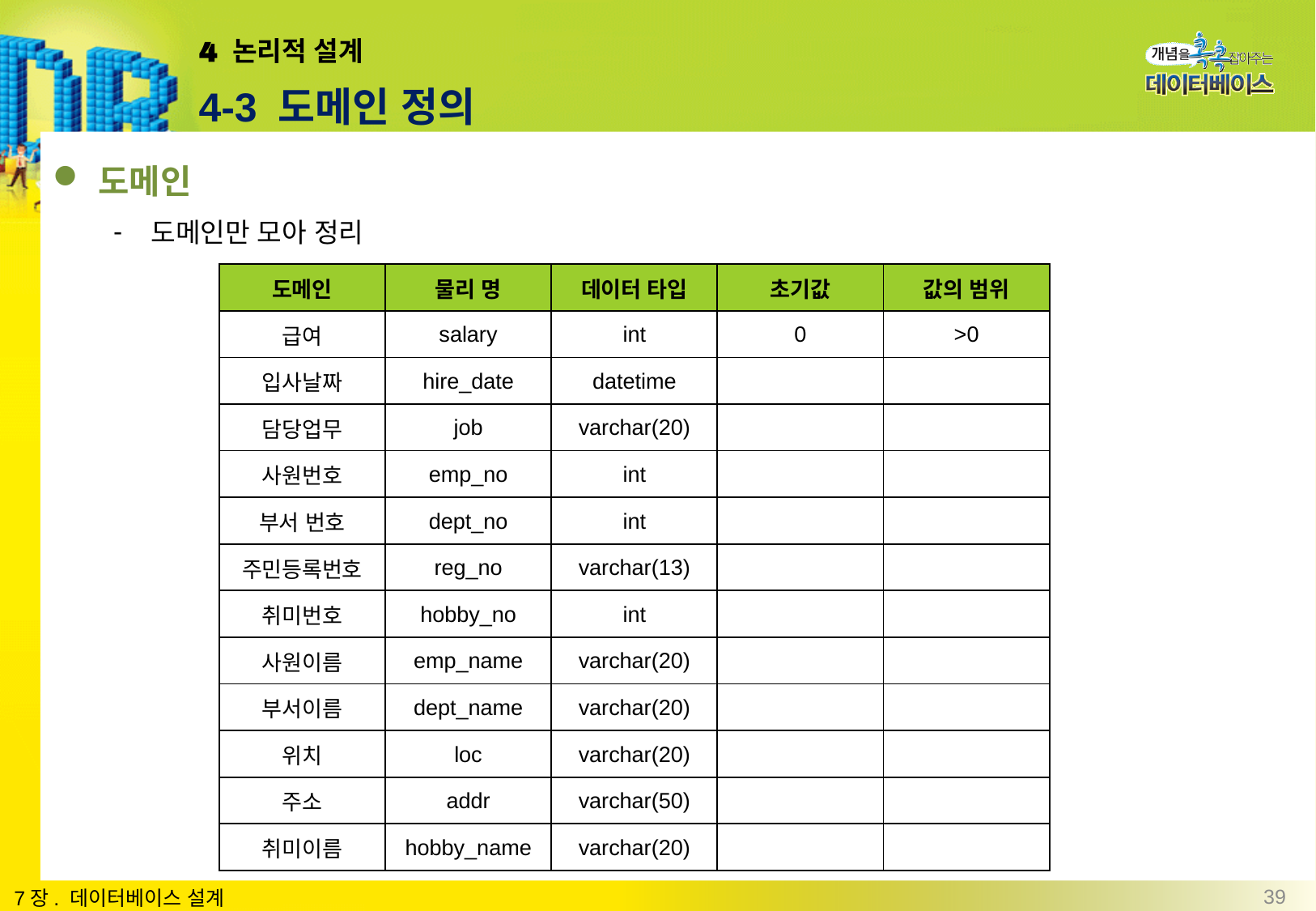

# 4 논리적 설계
4-3 도메인 정의
도메인
도메인만 모아 정리
| 도메인 | 물리 명 | 데이터 타입 | 초기값 | 값의 범위 |
| --- | --- | --- | --- | --- |
| 급여 | salary | int | 0 | >0 |
| 입사날짜 | hire\_date | datetime |  |  |
| 담당업무 | job | varchar(20) |  |  |
| 사원번호 | emp\_no | int |  |  |
| 부서 번호 | dept\_no | int |  |  |
| 주민등록번호 | reg\_no | varchar(13) |  |  |
| 취미번호 | hobby\_no | int |  |  |
| 사원이름 | emp\_name | varchar(20) |  |  |
| 부서이름 | dept\_name | varchar(20) |  |  |
| 위치 | loc | varchar(20) |  |  |
| 주소 | addr | varchar(50) |  |  |
| 취미이름 | hobby\_name | varchar(20) |  |  |
39